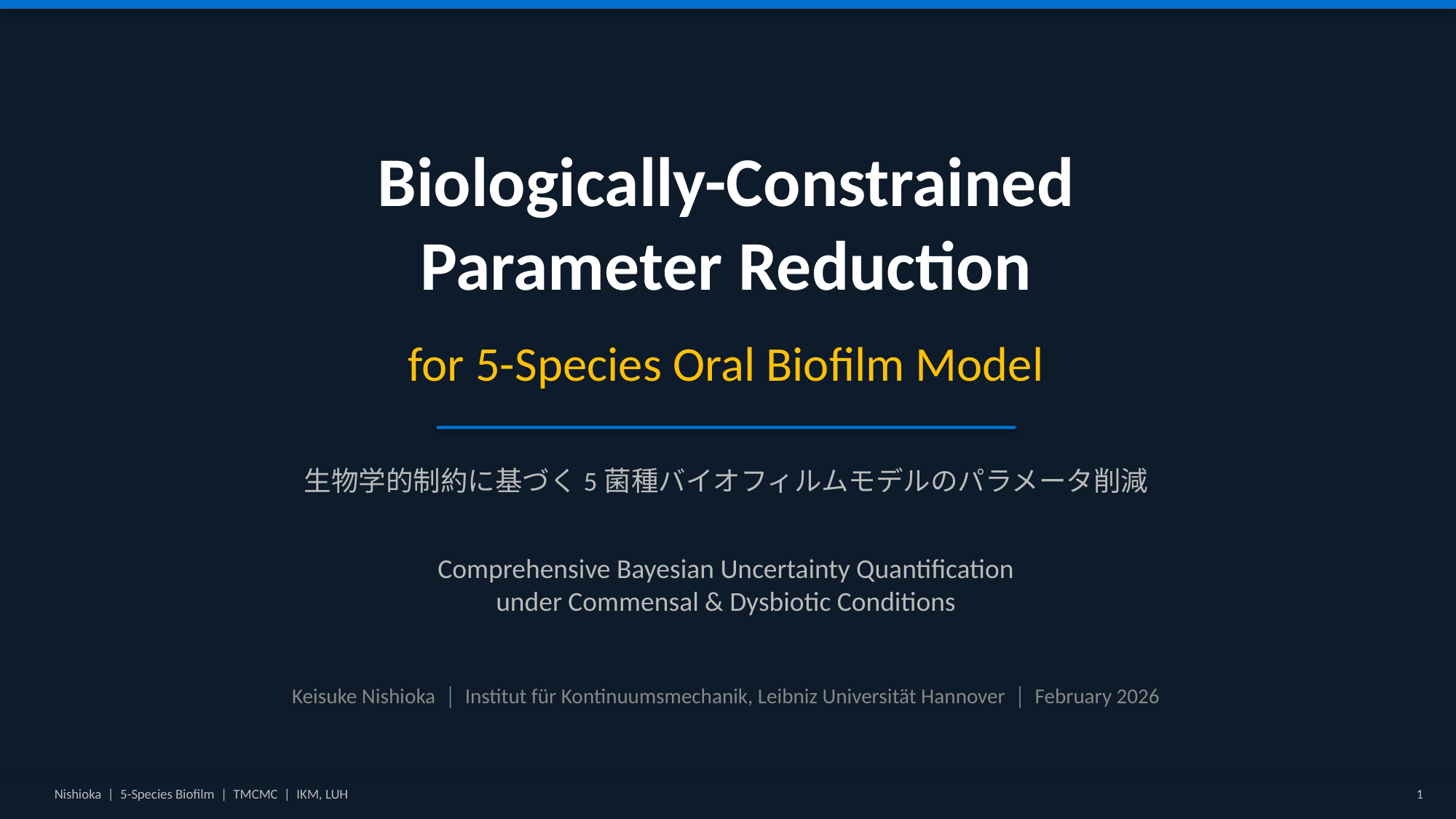

Biologically-Constrained
Parameter Reduction
for 5-Species Oral Biofilm Model

生物学的制約に基づく5菌種バイオフィルムモデルのパラメータ削減
Comprehensive Bayesian Uncertainty Quantification
under Commensal & Dysbiotic Conditions
Keisuke Nishioka  │  Institut für Kontinuumsmechanik, Leibniz Universität Hannover  │  February 2026

Nishioka  |  5-Species Biofilm  |  TMCMC  |  IKM, LUH
1